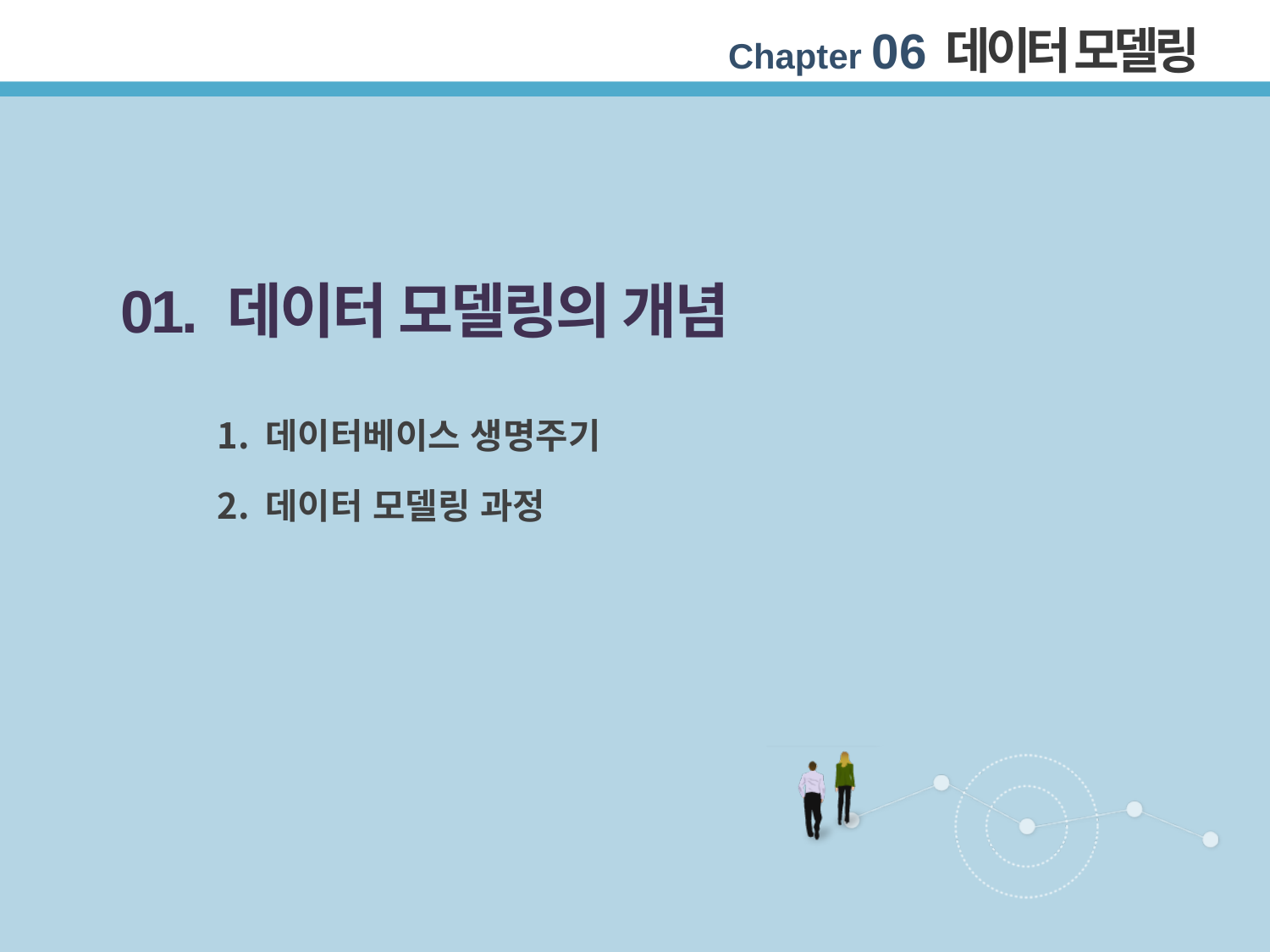

01. 데이터 모델링의 개념
데이터베이스 생명주기
데이터 모델링 과정